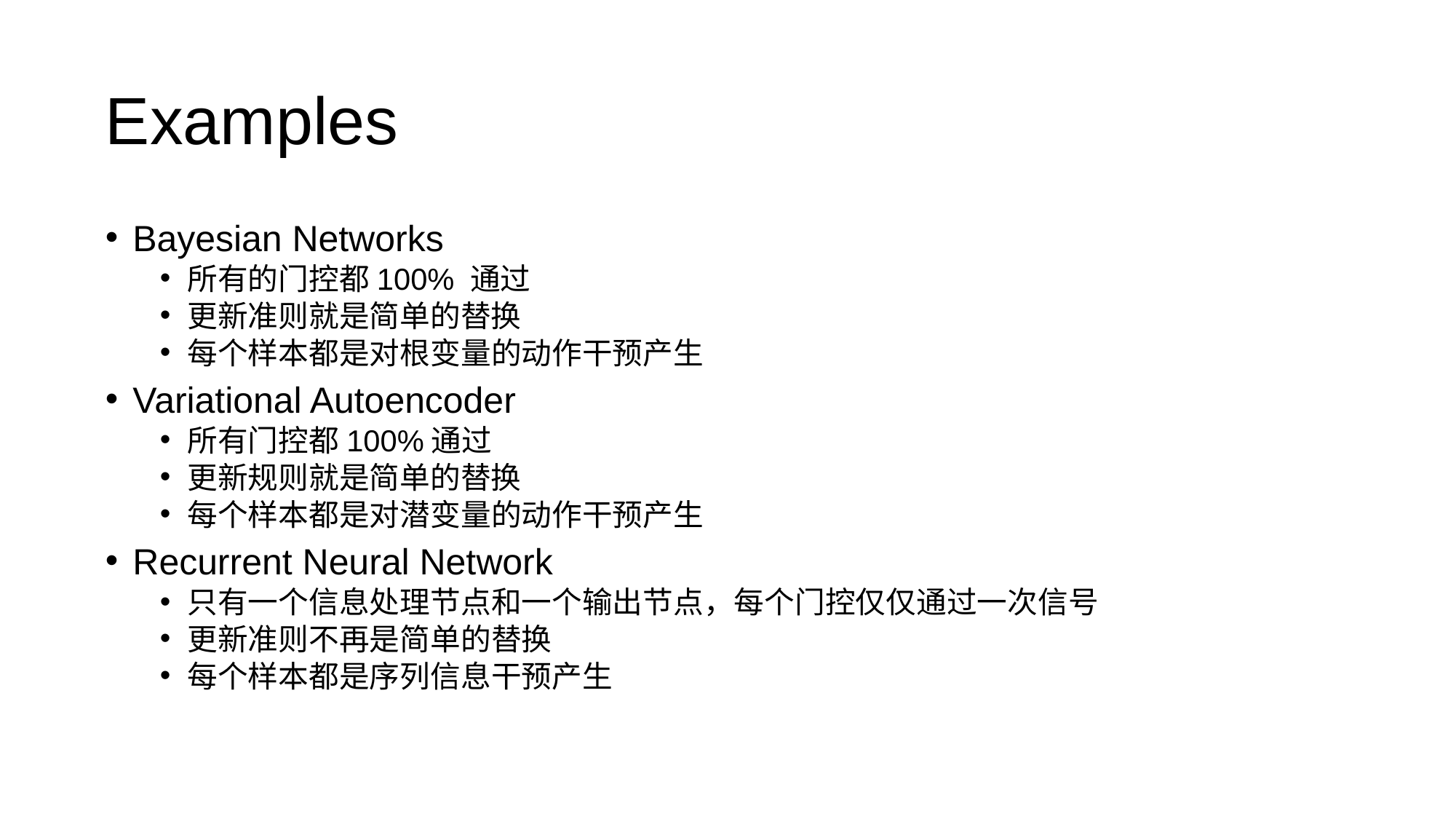

# Examples
Bayesian Networks
所有的门控都100% 通过
更新准则就是简单的替换
每个样本都是对根变量的动作干预产生
Variational Autoencoder
所有门控都100%通过
更新规则就是简单的替换
每个样本都是对潜变量的动作干预产生
Recurrent Neural Network
只有一个信息处理节点和一个输出节点，每个门控仅仅通过一次信号
更新准则不再是简单的替换
每个样本都是序列信息干预产生